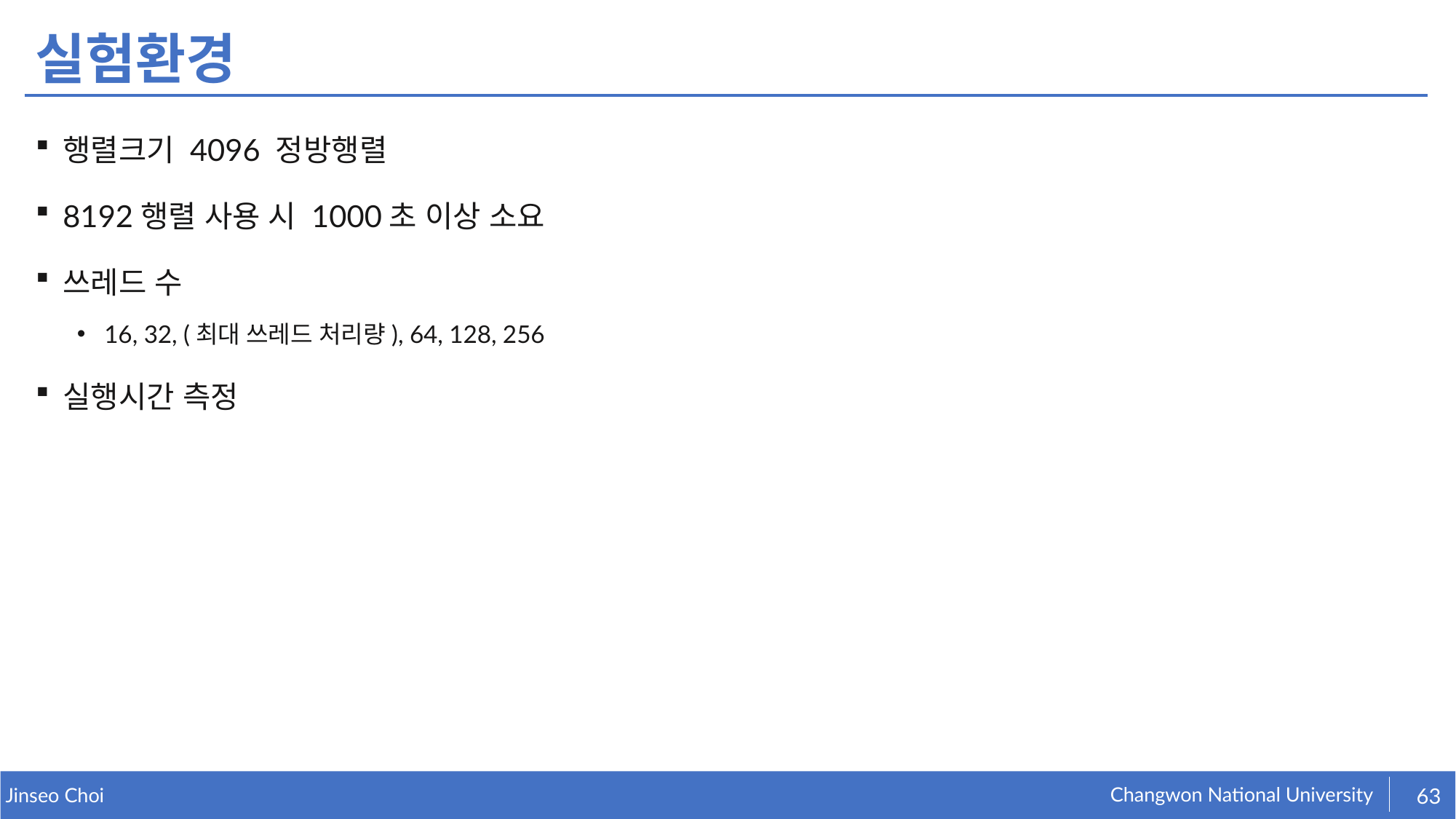

# 실험환경
행렬크기 4096 정방행렬
8192행렬 사용 시 1000초 이상 소요
쓰레드 수
16, 32, (최대 쓰레드 처리량), 64, 128, 256
실행시간 측정

63